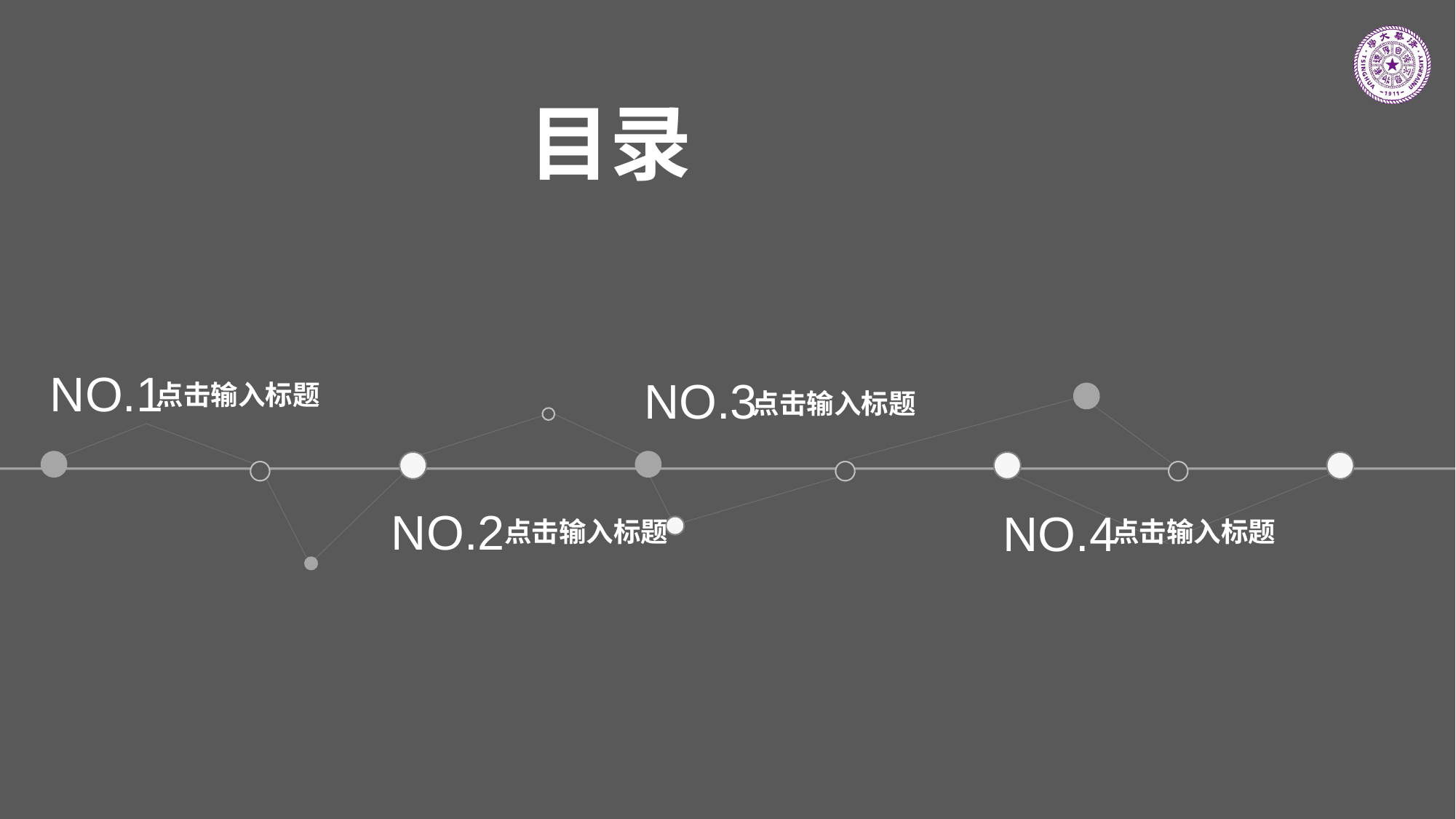

目录
NO.1
NO.3
点击输入标题
点击输入标题

NO.2
NO.4
点击输入标题
点击输入标题